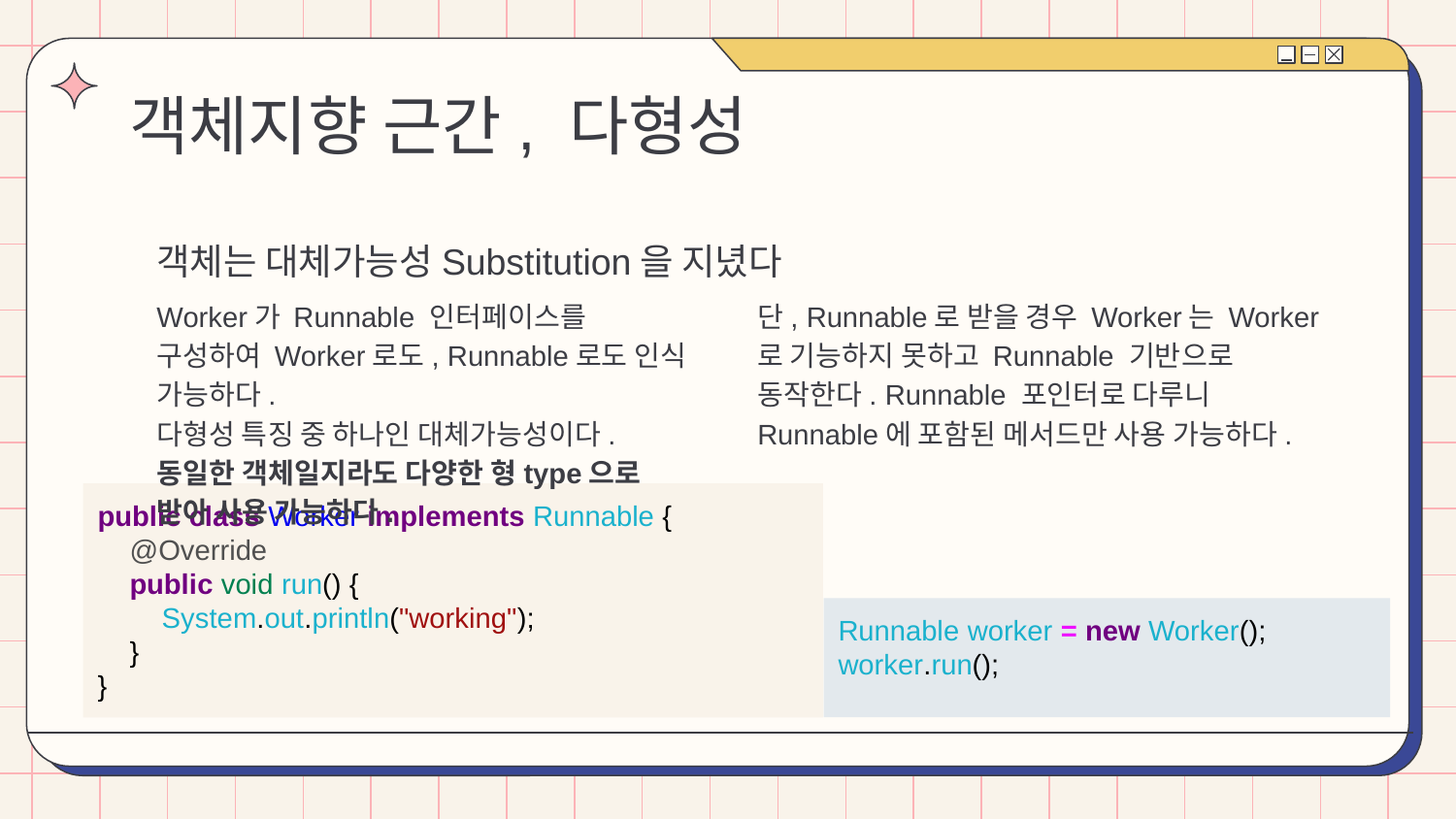

# 객체지향 근간, 다형성
객체는 대체가능성Substitution을 지녔다
Worker가 Runnable 인터페이스를 구성하여 Worker로도, Runnable로도 인식 가능하다.
다형성 특징 중 하나인 대체가능성이다.
동일한 객체일지라도 다양한 형type으로 받아 사용 가능하다.
단, Runnable로 받을 경우 Worker는 Worker로 기능하지 못하고 Runnable 기반으로 동작한다. Runnable 포인터로 다루니 Runnable에 포함된 메서드만 사용 가능하다.
public class Worker implements Runnable {
    @Override
    public void run() {
        System.out.println("working");
    }
}

Runnable worker = new Worker();
worker.run();